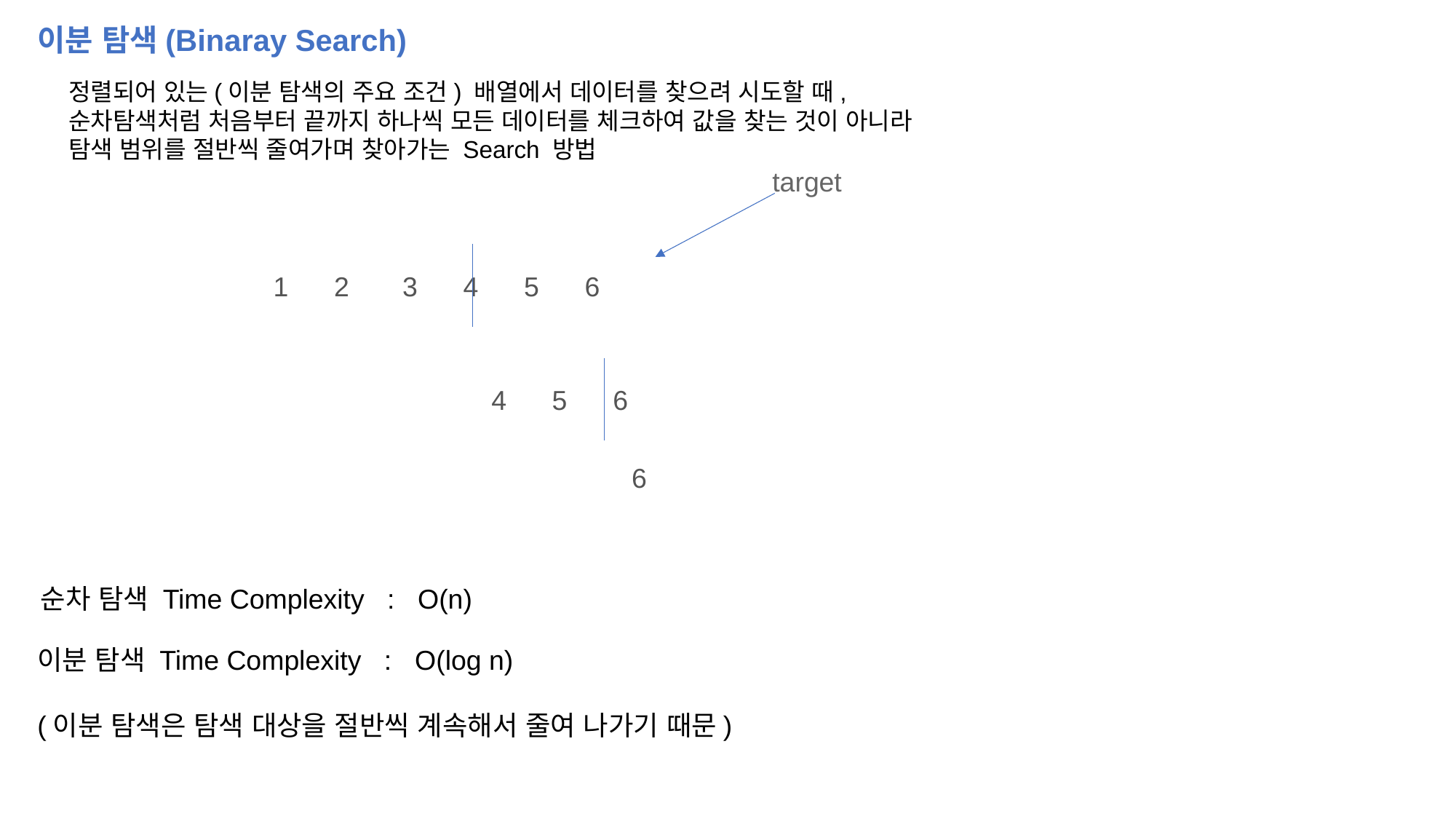

이분 탐색(Binaray Search)
정렬되어 있는(이분 탐색의 주요 조건) 배열에서 데이터를 찾으려 시도할 때,
순차탐색처럼 처음부터 끝까지 하나씩 모든 데이터를 체크하여 값을 찾는 것이 아니라
탐색 범위를 절반씩 줄여가며 찾아가는 Search 방법

target
1      2       3      4      5      6
 4      5      6
    6
 순차 탐색 Time Complexity   :   O(n)

이분 탐색 Time Complexity   :   O(log n)​

(이분 탐색은 탐색 대상을 절반씩 계속해서 줄여 나가기 때문)